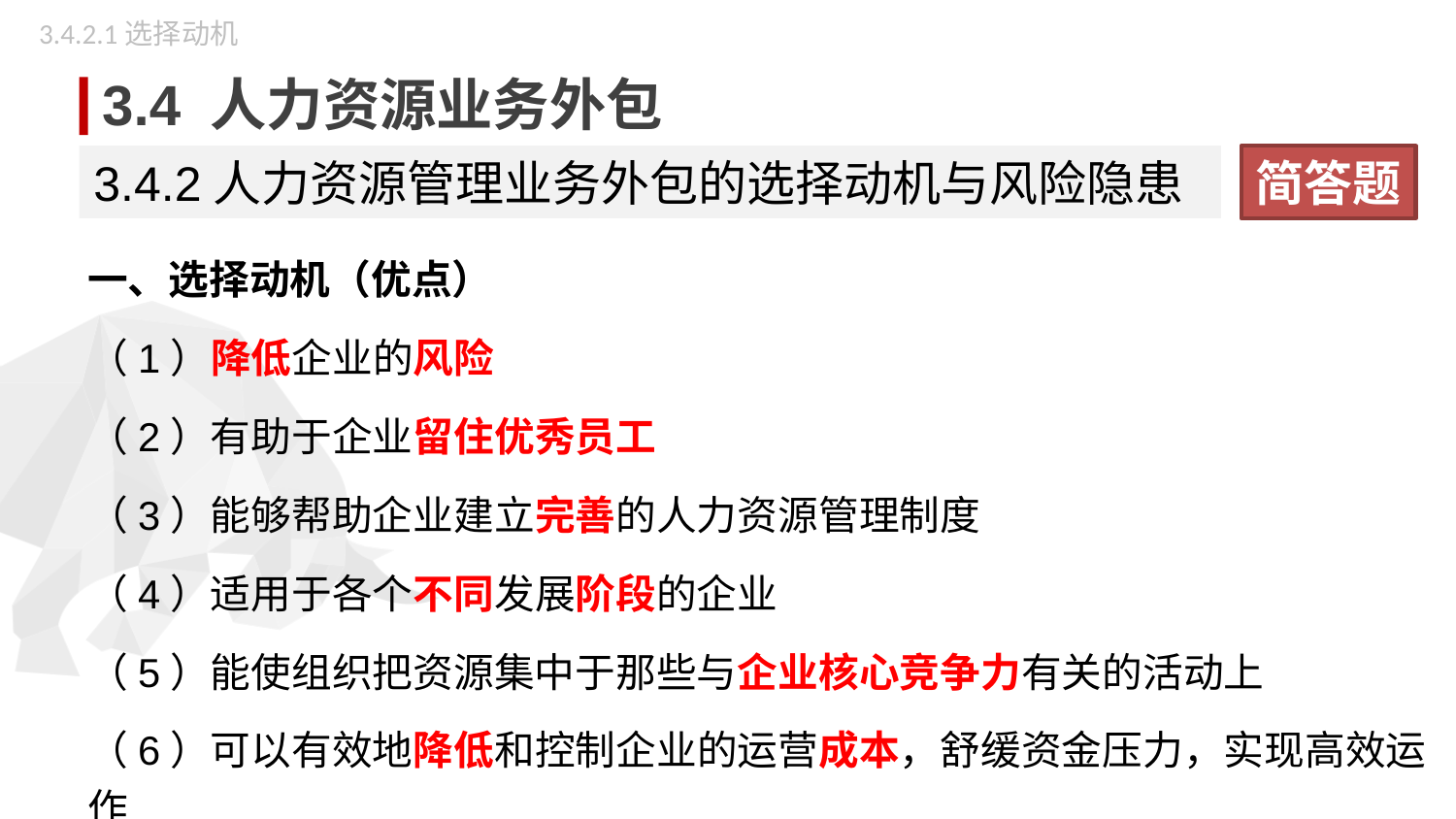

3.4.2.1选择动机

3.4 人力资源业务外包
3.4.2人力资源管理业务外包的选择动机与风险隐患
简答题
一、选择动机（优点）
（1）降低企业的风险
（2）有助于企业留住优秀员工
（3）能够帮助企业建立完善的人力资源管理制度
（4）适用于各个不同发展阶段的企业
（5）能使组织把资源集中于那些与企业核心竞争力有关的活动上
（6）可以有效地降低和控制企业的运营成本，舒缓资金压力，实现高效运作